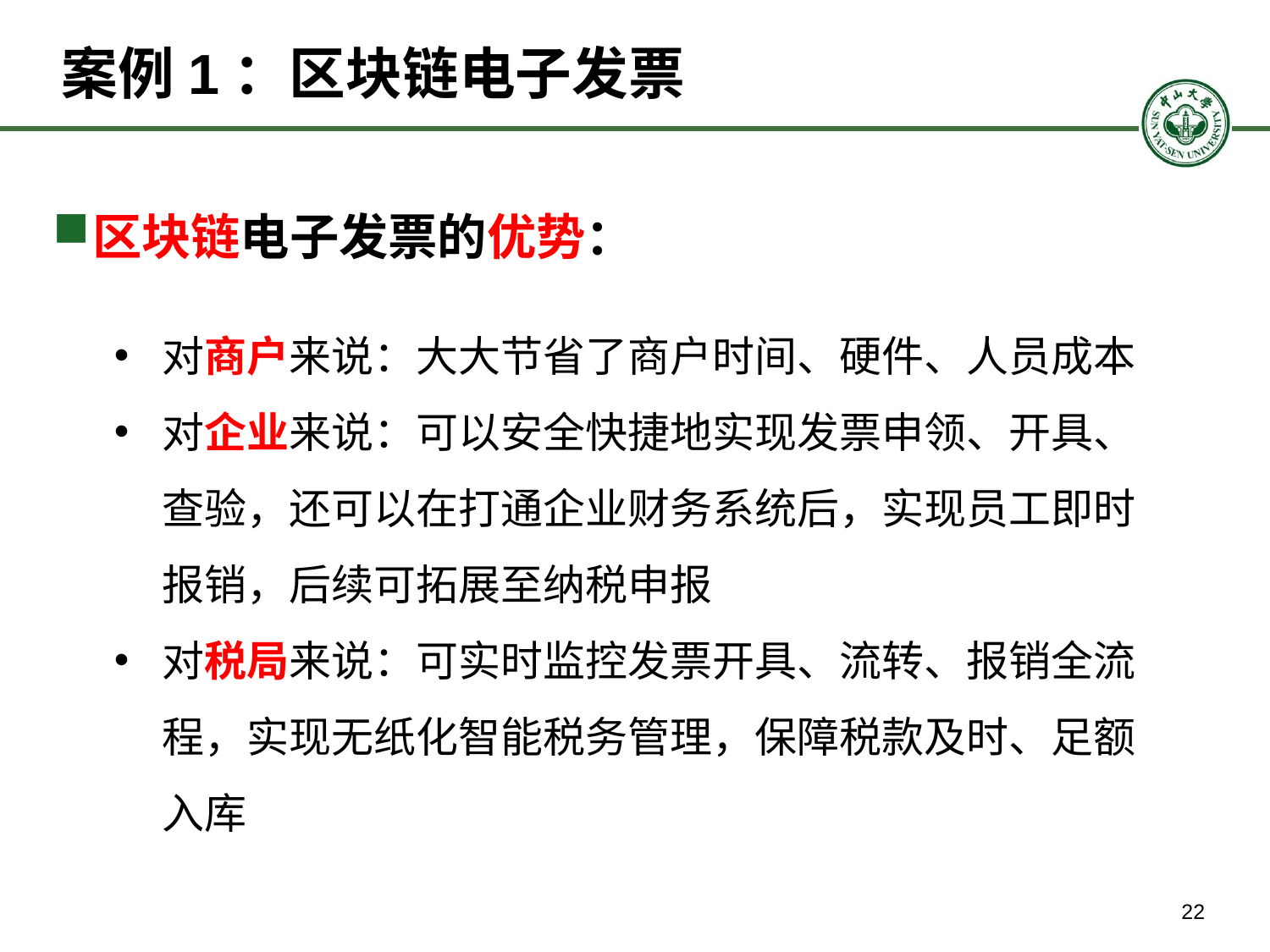

# 案例1：区块链电子发票
区块链电子发票的优势：
对商户来说：大大节省了商户时间、硬件、人员成本
对企业来说：可以安全快捷地实现发票申领、开具、查验，还可以在打通企业财务系统后，实现员工即时报销，后续可拓展至纳税申报
对税局来说：可实时监控发票开具、流转、报销全流程，实现无纸化智能税务管理，保障税款及时、足额入库